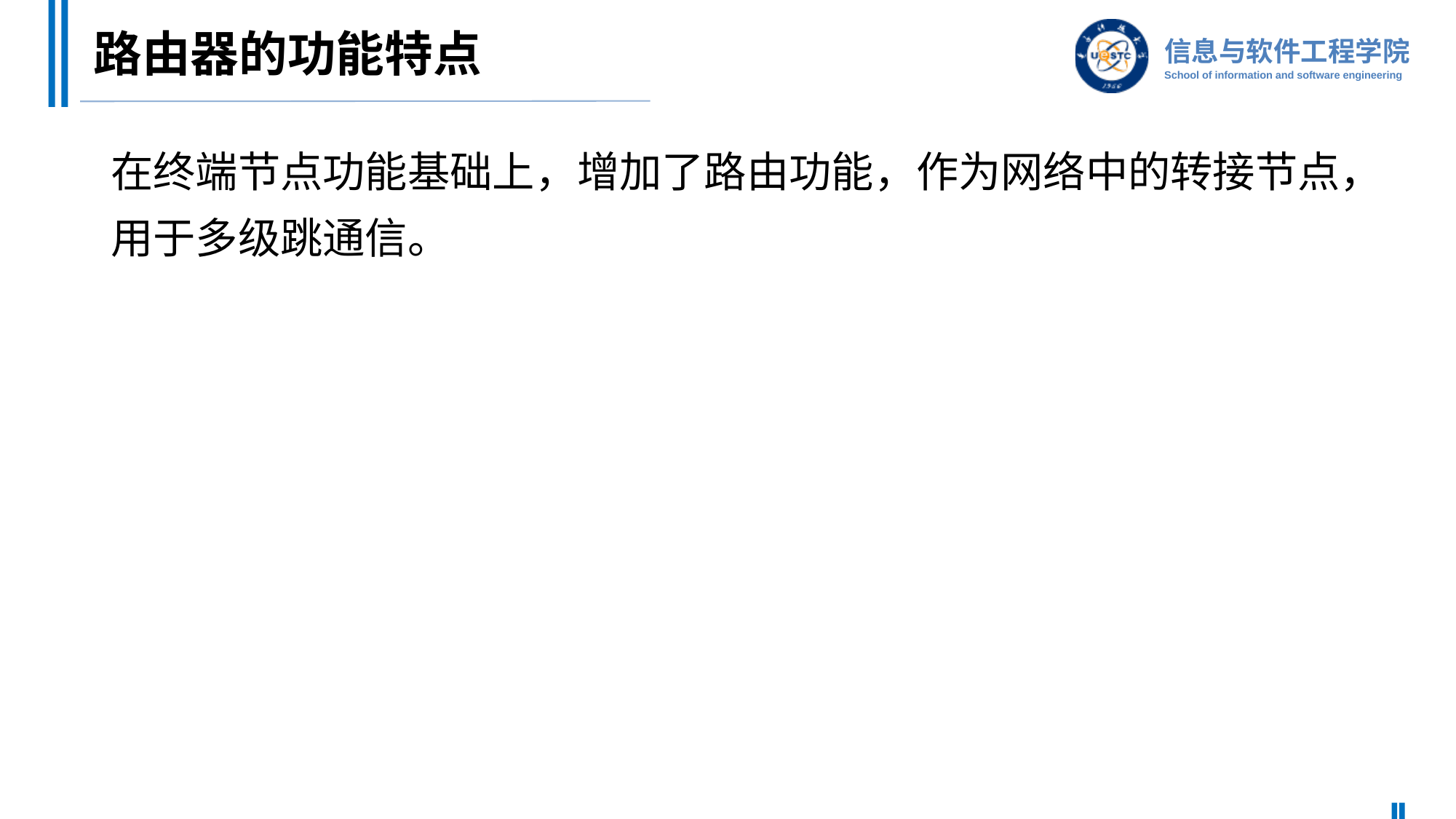

# 路由器的功能特点
在终端节点功能基础上，增加了路由功能，作为网络中的转接节点，用于多级跳通信。